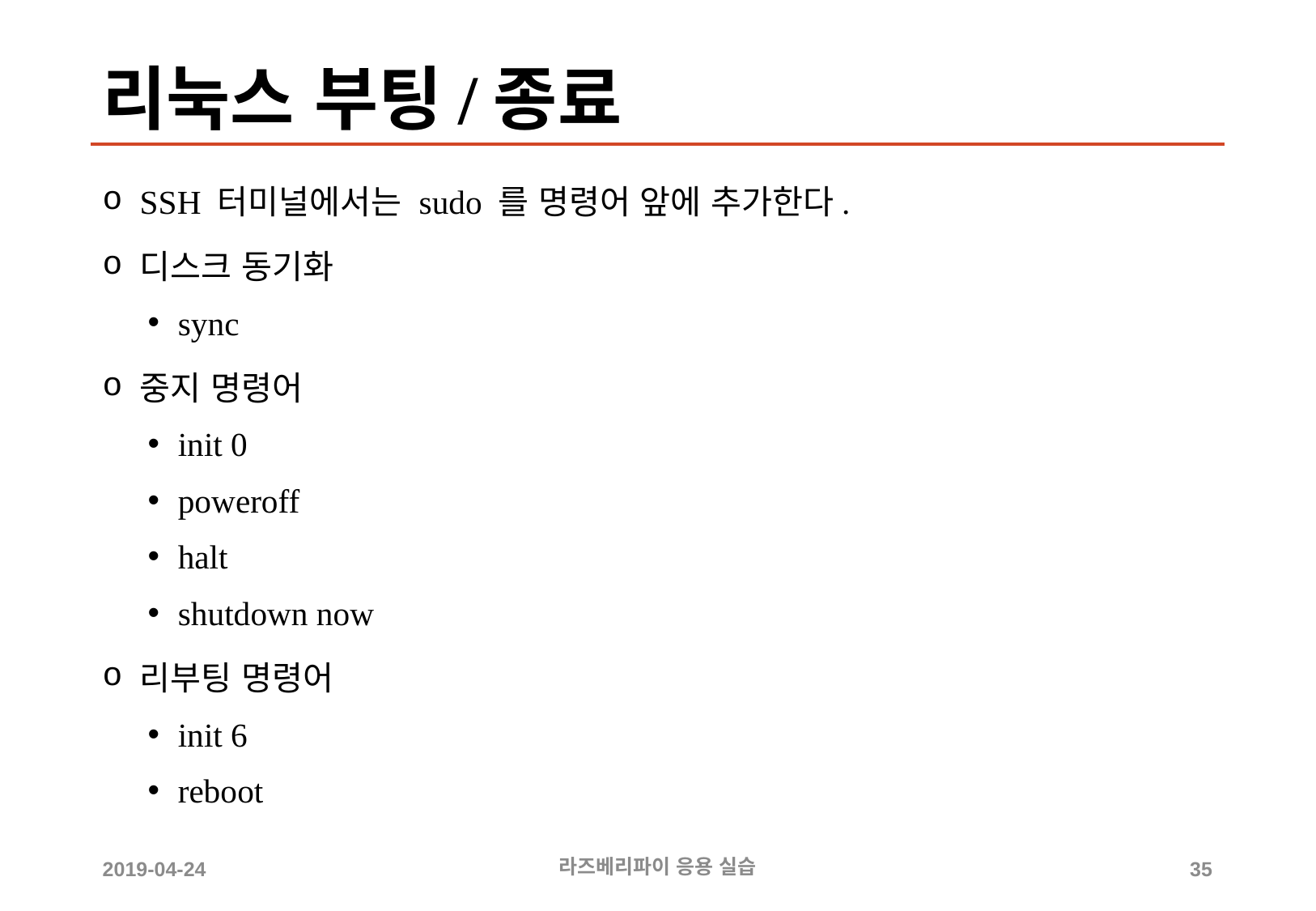

# 리눅스 부팅/종료
SSH 터미널에서는 sudo 를 명령어 앞에 추가한다.
디스크 동기화
sync
중지 명령어
init 0
poweroff
halt
shutdown now
리부팅 명령어
init 6
reboot
2019-04-24
라즈베리파이 응용 실습
35